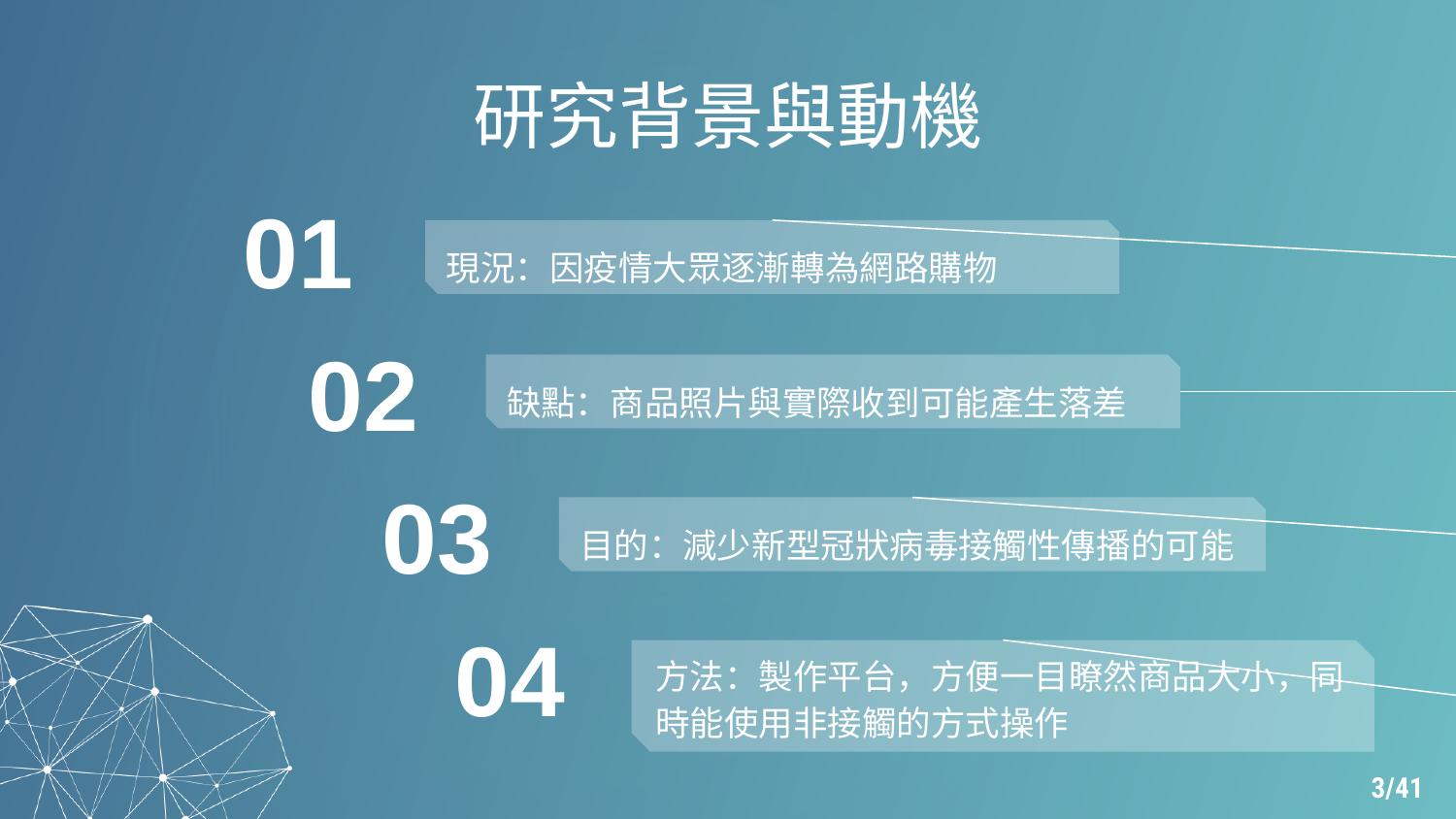

# 研究背景與動機

01
現況：因疫情大眾逐漸轉為網路購物
02
缺點：商品照片與實際收到可能產生落差
03
目的：減少新型冠狀病毒接觸性傳播的可能
04
方法：製作平台，方便一目瞭然商品大小，同時能使用非接觸的方式操作
3/41